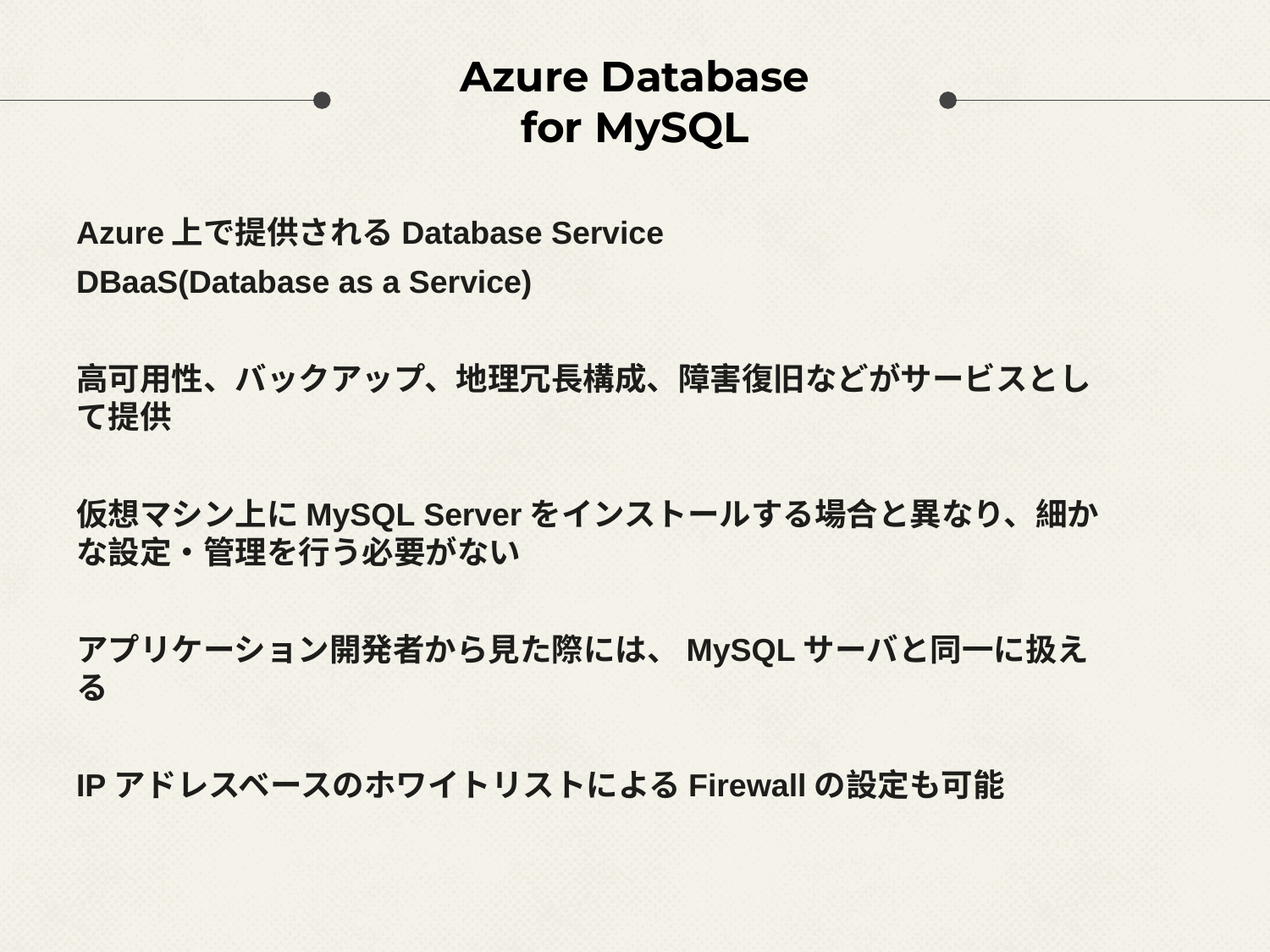

# Azure Database for MySQL
Azure上で提供されるDatabase Service
DBaaS(Database as a Service)

高可用性、バックアップ、地理冗長構成、障害復旧などがサービスとして提供

仮想マシン上にMySQL Serverをインストールする場合と異なり、細かな設定・管理を行う必要がない

アプリケーション開発者から見た際には、MySQLサーバと同一に扱える

IPアドレスベースのホワイトリストによるFirewallの設定も可能